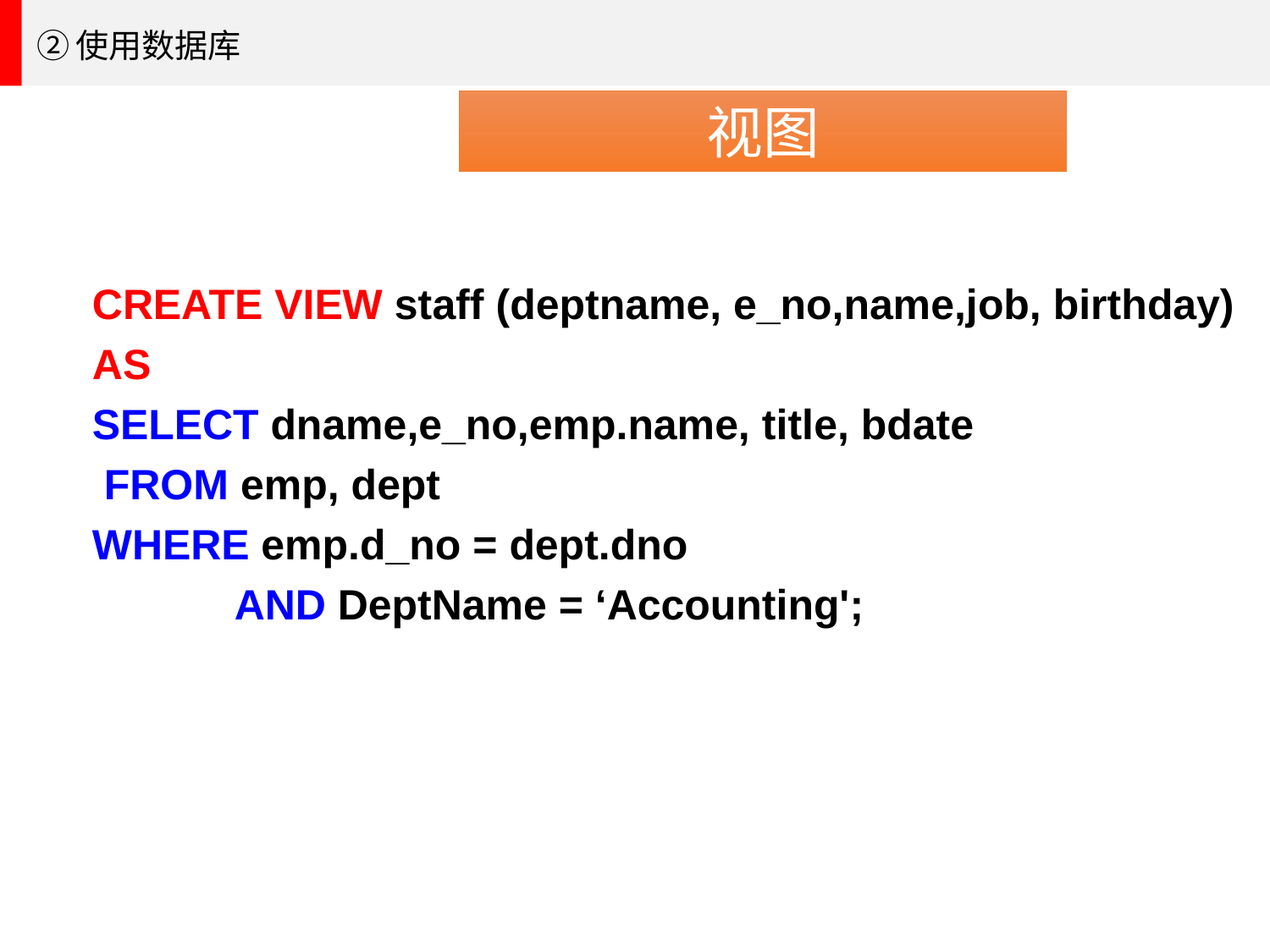

②使用数据库
视图
CREATE VIEW staff (deptname, e_no,name,job, birthday)
AS
SELECT dname,e_no,emp.name, title, bdate
 FROM emp, dept
WHERE emp.d_no = dept.dno
            AND DeptName = ‘Accounting';